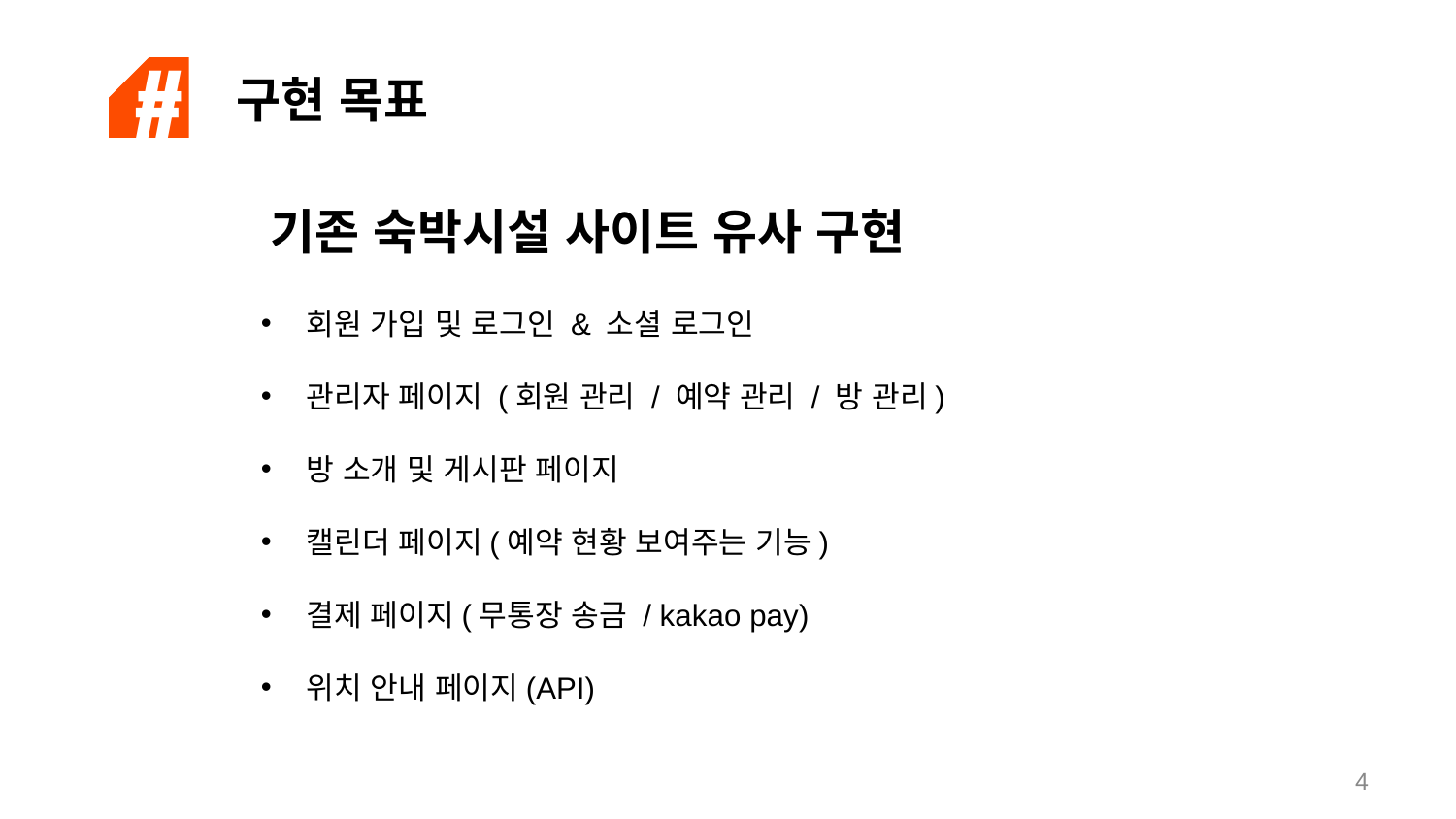

#

구현 목표
기존 숙박시설 사이트 유사 구현
회원 가입 및 로그인 & 소셜 로그인

관리자 페이지 (회원 관리 / 예약 관리 / 방 관리)

방 소개 및 게시판 페이지

캘린더 페이지(예약 현황 보여주는 기능)

결제 페이지(무통장 송금 / kakao pay)

위치 안내 페이지(API)

4